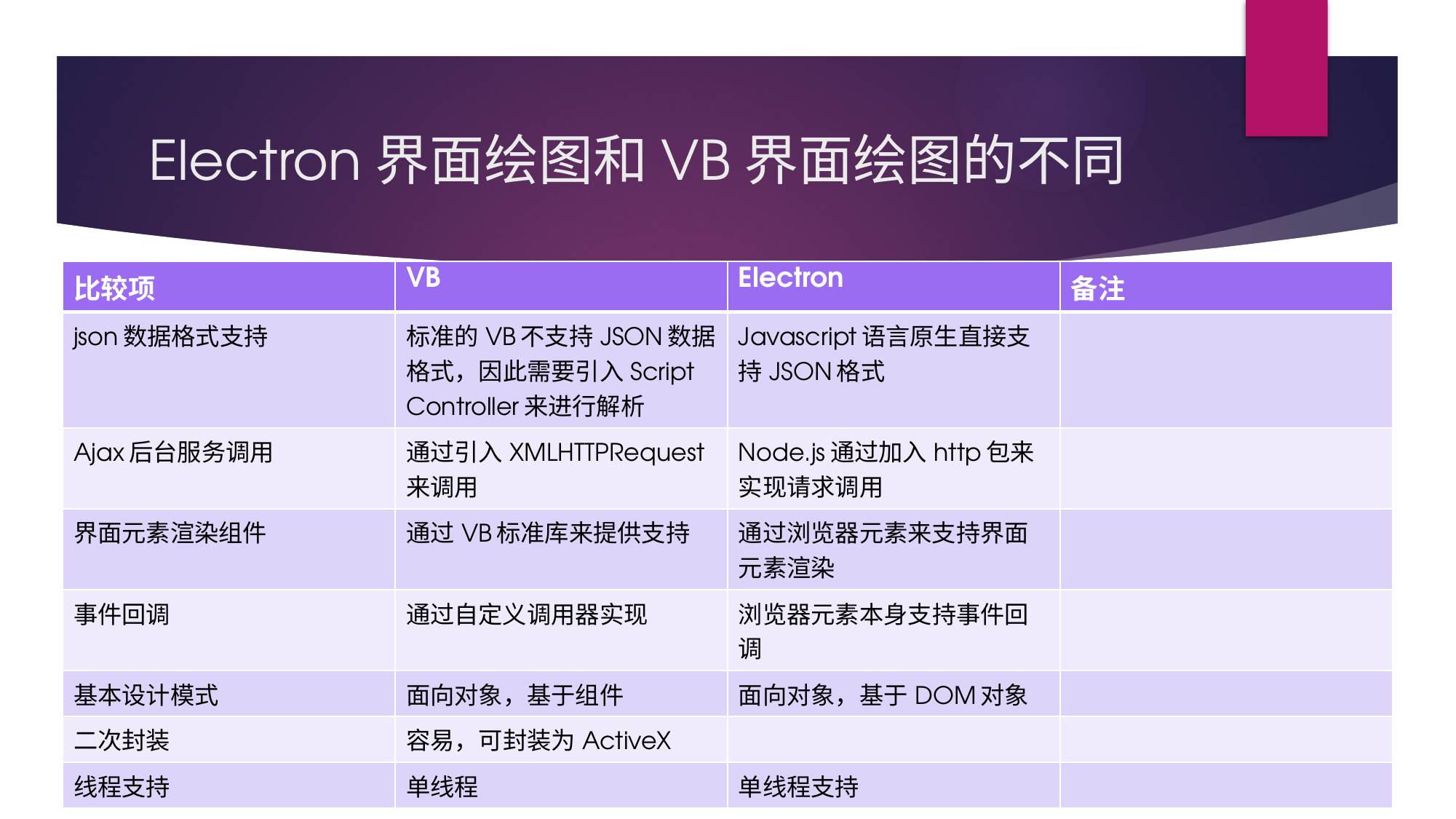

# Electron界面绘图和VB界面绘图的不同
| 比较项 | VB | Electron | 备注 |
| --- | --- | --- | --- |
| json数据格式支持 | 标准的VB不支持JSON数据格式，因此需要引入Script Controller来进行解析 | Javascript语言原生直接支持JSON格式 |  |
| Ajax后台服务调用 | 通过引入XMLHTTPRequest来调用 | Node.js通过加入http包来实现请求调用 |  |
| 界面元素渲染组件 | 通过VB标准库来提供支持 | 通过浏览器元素来支持界面元素渲染 |  |
| 事件回调 | 通过自定义调用器实现 | 浏览器元素本身支持事件回调 |  |
| 基本设计模式 | 面向对象，基于组件 | 面向对象，基于DOM对象 |  |
| 二次封装 | 容易，可封装为ActiveX |  |  |
| 线程支持 | 单线程 | 单线程支持 |  |